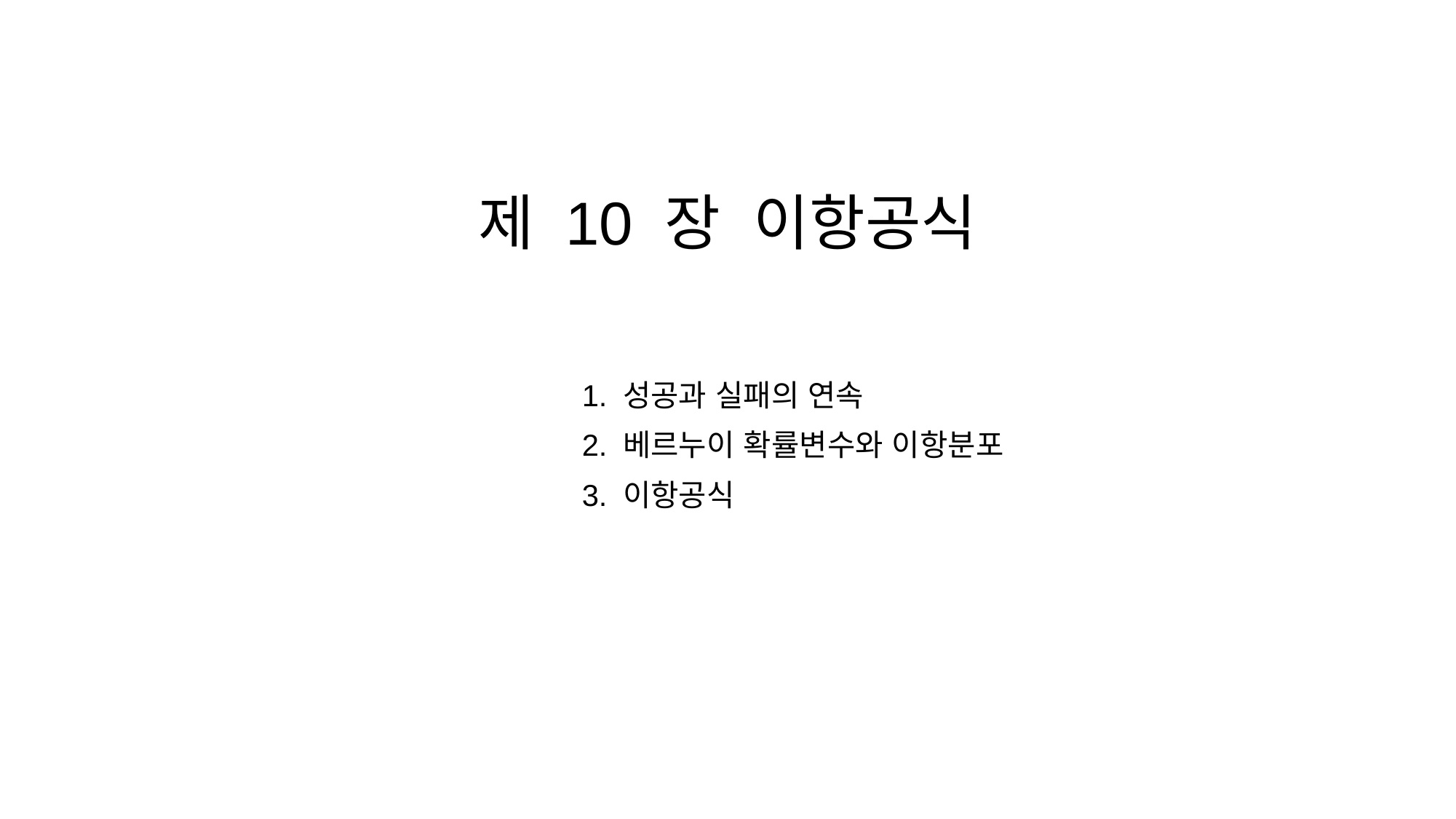

# 제 10 장  이항공식
성공과 실패의 연속
베르누이 확률변수와 이항분포
이항공식